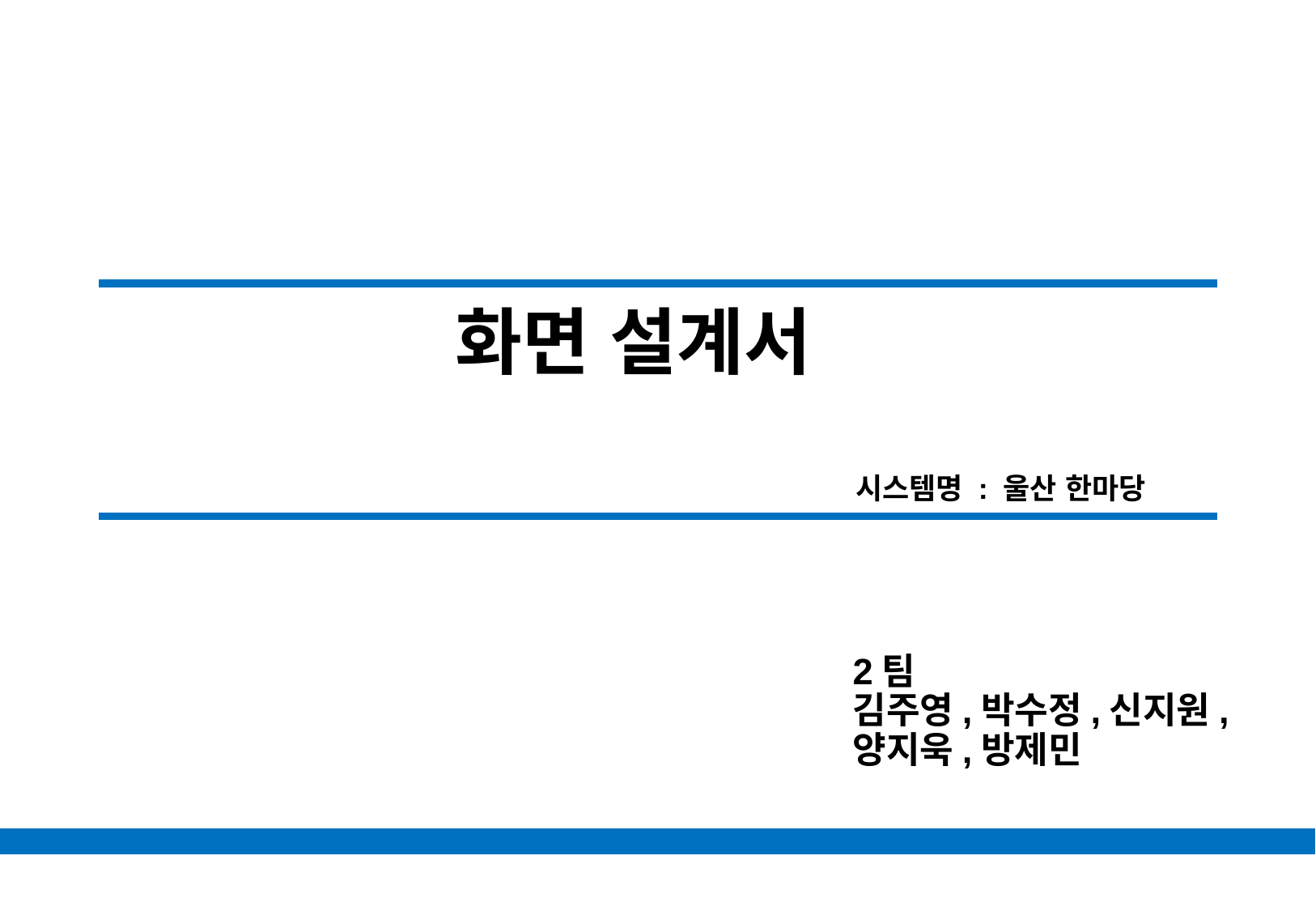

화면 설계서
시스템명 : 울산 한마당
2팀
김주영,박수정,신지원,
양지욱,방제민